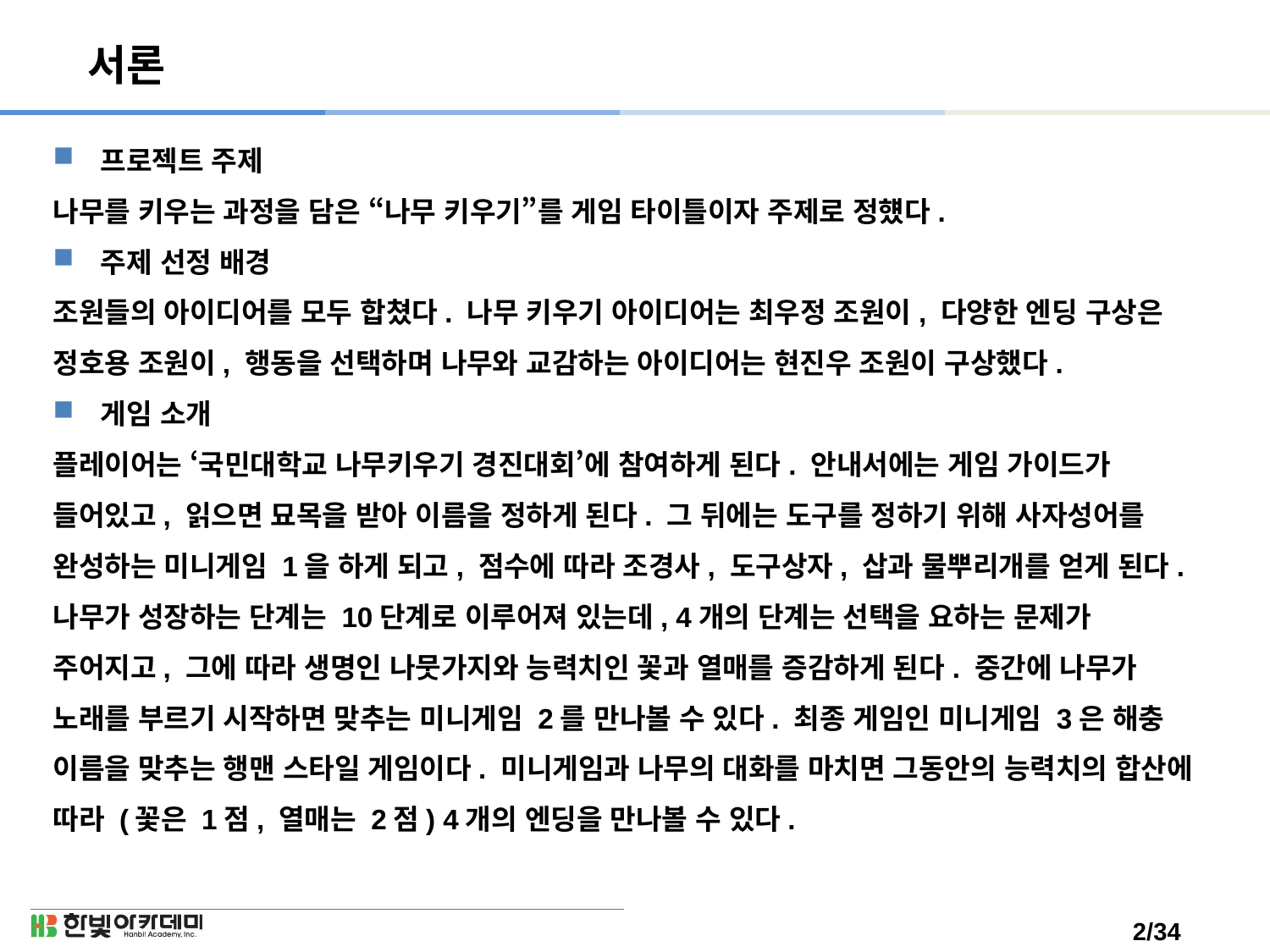

# 서론
프로젝트 주제
나무를 키우는 과정을 담은 “나무 키우기”를 게임 타이틀이자 주제로 정헀다.
주제 선정 배경
조원들의 아이디어를 모두 합쳤다. 나무 키우기 아이디어는 최우정 조원이, 다양한 엔딩 구상은 정호용 조원이, 행동을 선택하며 나무와 교감하는 아이디어는 현진우 조원이 구상했다.
게임 소개
플레이어는 ‘국민대학교 나무키우기 경진대회’에 참여하게 된다. 안내서에는 게임 가이드가 들어있고, 읽으면 묘목을 받아 이름을 정하게 된다. 그 뒤에는 도구를 정하기 위해 사자성어를 완성하는 미니게임 1을 하게 되고, 점수에 따라 조경사, 도구상자, 삽과 물뿌리개를 얻게 된다. 나무가 성장하는 단계는 10단계로 이루어져 있는데, 4개의 단계는 선택을 요하는 문제가 주어지고, 그에 따라 생명인 나뭇가지와 능력치인 꽃과 열매를 증감하게 된다. 중간에 나무가 노래를 부르기 시작하면 맞추는 미니게임 2를 만나볼 수 있다. 최종 게임인 미니게임 3은 해충 이름을 맞추는 행맨 스타일 게임이다. 미니게임과 나무의 대화를 마치면 그동안의 능력치의 합산에 따라 (꽃은 1점, 열매는 2점) 4개의 엔딩을 만나볼 수 있다.